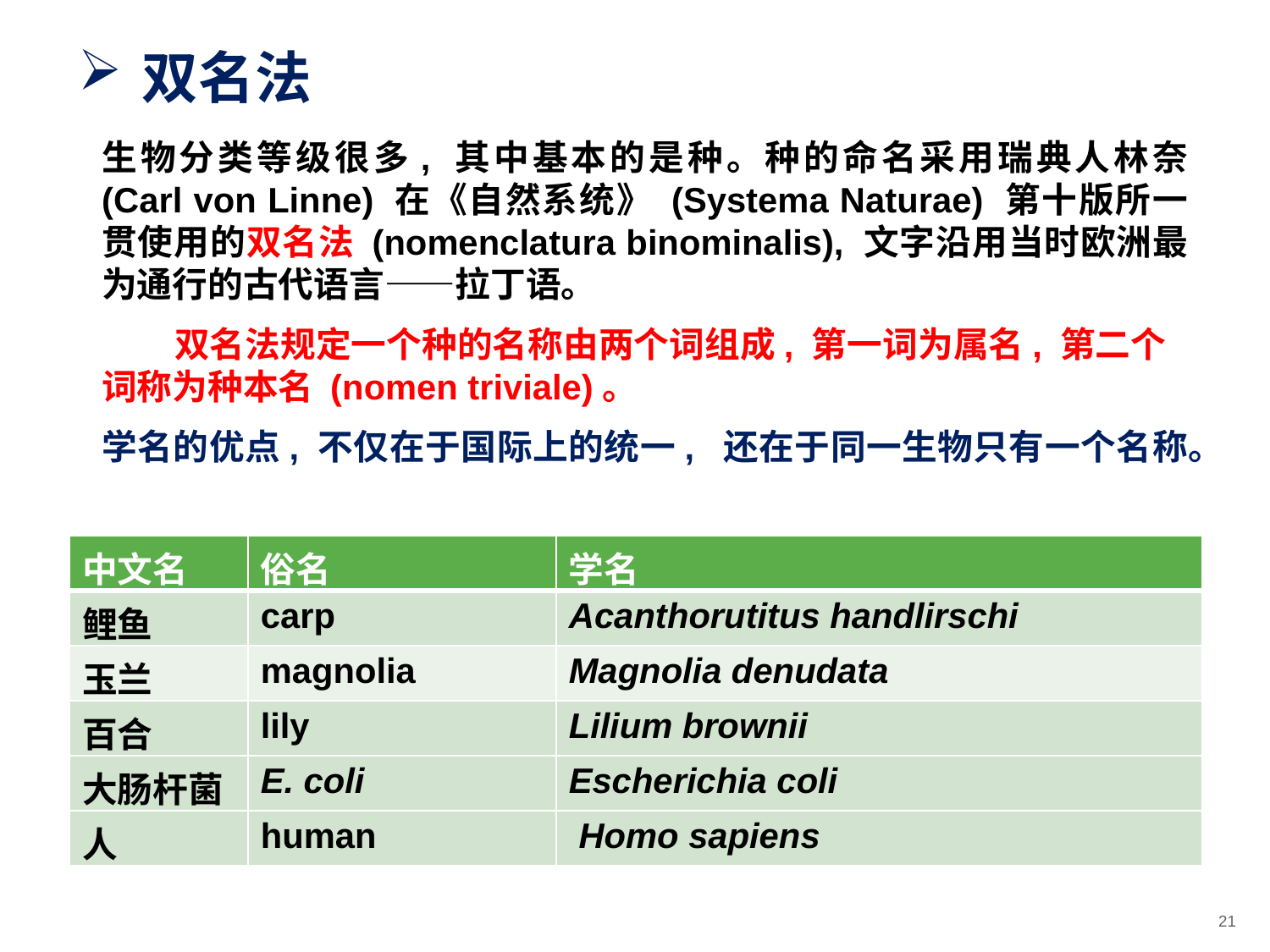

双名法
生物分类等级很多, 其中基本的是种。种的命名采用瑞典人林奈 (Carl von Linne) 在《自然系统》 (Systema Naturae) 第十版所一贯使用的双名法 (nomenclatura binominalis), 文字沿用当时欧洲最为通行的古代语言——拉丁语。
        双名法规定一个种的名称由两个词组成, 第一词为属名, 第二个词称为种本名 (nomen triviale)。
学名的优点, 不仅在于国际上的统一,  还在于同一生物只有一个名称。

| 中文名 | 俗名 | 学名 |
| --- | --- | --- |
| 鲤鱼 | carp | Acanthorutitus handlirschi |
| 玉兰 | magnolia | Magnolia denudata |
| 百合 | lily | Lilium brownii |
| 大肠杆菌 | E. coli | Escherichia coli |
| 人 | human | Homo sapiens |
21